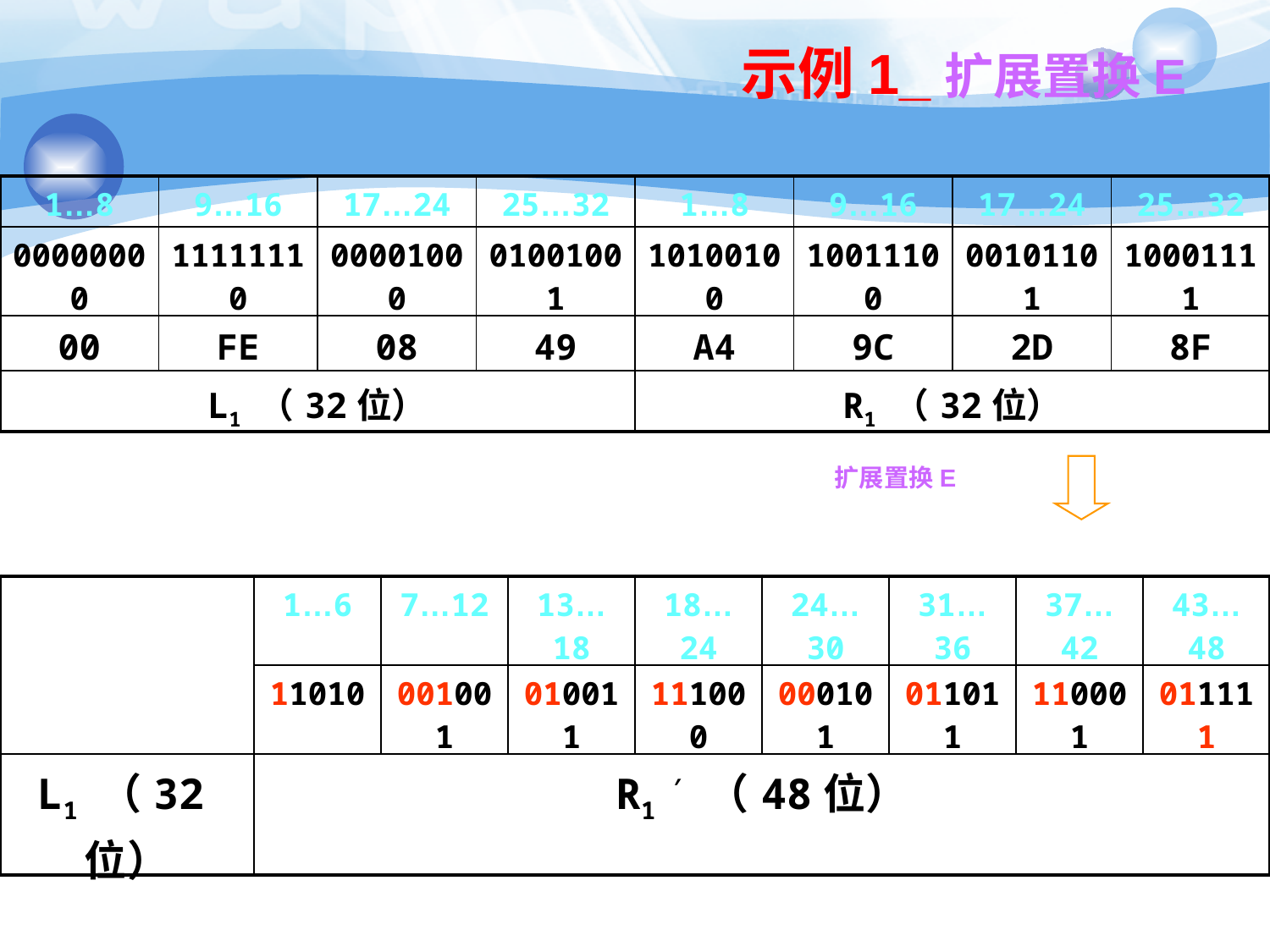

# 示例1_扩展置换E
| 1…8 | 9…16 | 17…24 | 25…32 | 1…8 | 9…16 | 17…24 | 25…32 |
| --- | --- | --- | --- | --- | --- | --- | --- |
| 00000000 | 11111110 | 00001000 | 01001001 | 10100100 | 10011100 | 00101101 | 10001111 |
| 00 | FE | 08 | 49 | A4 | 9C | 2D | 8F |
| L1 （32位） |  |  |  | R1 （32位） |  |  |  |
扩展置换E

|  | 1…6 | 7…12 | 13…18 | 18…24 | 24…30 | 31…36 | 37…42 | 43…48 |
| --- | --- | --- | --- | --- | --- | --- | --- | --- |
|  | 110100 | 001001 | 010011 | 111000 | 000101 | 011011 | 110001 | 011111 |
| L1 （32位） | R1 ′ （48位） |  |  |  |  |  |  |  |